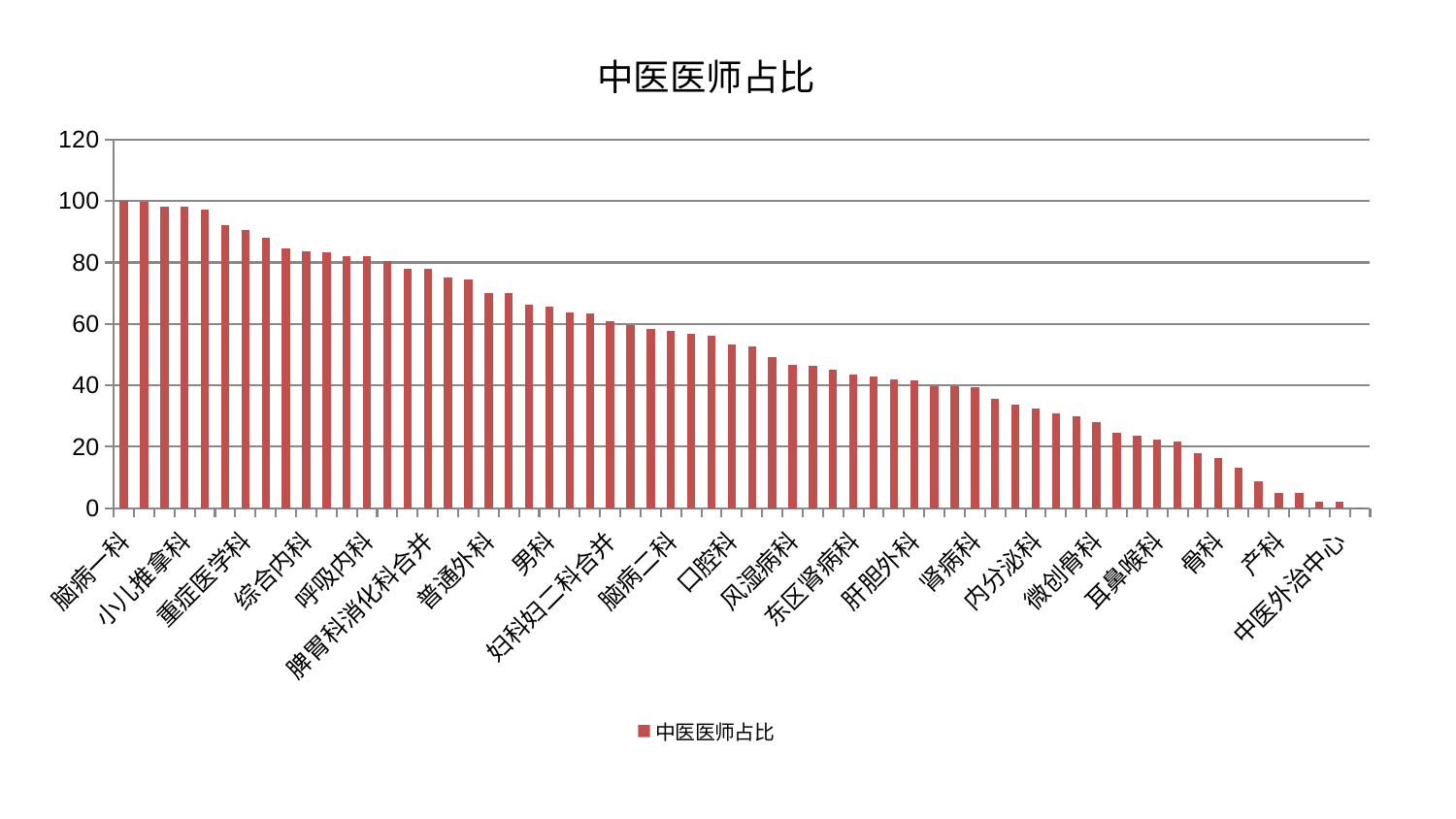

### Chart: 中医医师占比

| Category | 中医医师占比 |
|---|---|
| 脑病一科 | 100.0 |
| 身心医学科 | 99.90293174440164 |
| 肛肠科 | 98.24358683158924 |
| 小儿推拿科 | 98.24106310305143 |
| 东区重症医学科 | 97.13238345256197 |
| 周围血管科 | 92.0717902092402 |
| 重症医学科 | 90.5509054093552 |
| 妇二科 | 87.91961792518168 |
| 小儿骨科 | 84.46230490127884 |
| 综合内科 | 83.59679169458286 |
| 心病四科 | 83.1731200830713 |
| 心病一科 | 82.01033572868951 |
| 呼吸内科 | 81.97885580486236 |
| 治未病中心 | 80.45457046128219 |
| 中医经典科 | 78.02353452644854 |
| 脾胃科消化科合并 | 77.95952824039905 |
| 儿科 | 75.26911681258917 |
| 血液科 | 74.39581612079644 |
| 普通外科 | 70.21397938869393 |
| 心血管内科 | 70.11871267411449 |
| 运动损伤骨科 | 66.31851353846496 |
| 男科 | 65.65599437442671 |
| 乳腺甲状腺外科 | 63.64754148630037 |
| 皮肤科 | 63.28672609760567 |
| 妇科妇二科合并 | 61.010157518897984 |
| 消化内科 | 59.66608525334396 |
| 康复科 | 58.362667169930276 |
| 脑病二科 | 57.619826587873 |
| 西区重症医学科 | 56.93314873561625 |
| 针灸科 | 56.080710272464096 |
| 口腔科 | 53.382943050643775 |
| 眼科 | 52.74988618719364 |
| 脾胃病科 | 49.27603127829214 |
| 风湿病科 | 46.57522795380396 |
| 心病三科 | 46.274676745024536 |
| 脑病三科 | 45.18186905595272 |
| 东区肾病科 | 43.65295842148916 |
| 神经内科 | 43.059754262817265 |
| 肿瘤内科 | 41.904060976334556 |
| 肝胆外科 | 41.706254288305836 |
| 美容皮肤科 | 39.88560396239602 |
| 创伤骨科 | 39.79138697501908 |
| 肾病科 | 39.35696328503924 |
| 医院 | 35.63183965680346 |
| 泌尿外科 | 33.62983793169907 |
| 内分泌科 | 32.367075635712986 |
| 心病二科 | 30.964709913272742 |
| 胸外科 | 29.832150713056926 |
| 微创骨科 | 28.197670920327948 |
| 肝病科 | 24.50729981671752 |
| 肾脏内科 | 23.63228820037847 |
| 耳鼻喉科 | 22.463068341335482 |
| 神经外科 | 21.733255222033325 |
| 关节骨科 | 18.01198036624488 |
| 骨科 | 16.45219885480066 |
| 脊柱骨科 | 13.202376870209195 |
| 推拿科 | 8.88158808076703 |
| 产科 | 5.099646298787774 |
| 妇科 | 4.867638050762179 |
| 老年医学科 | 2.207213074469757 |
| 中医外治中心 | 2.181215534264042 |
| 显微骨科 | 0.40226774018002626 |
257